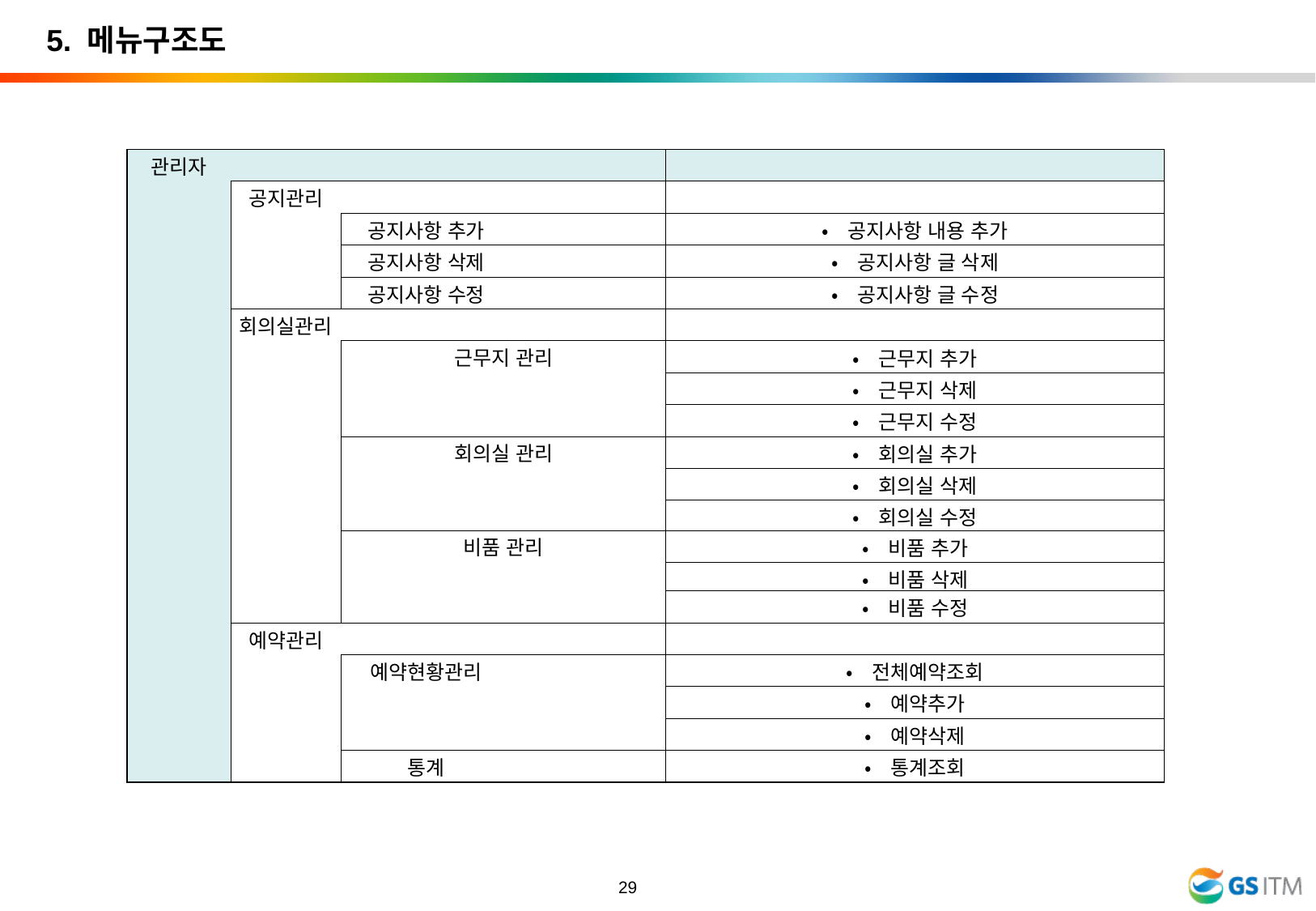

5. 메뉴구조도
| 관리자 |  |  |  |  |
| --- | --- | --- | --- | --- |
|  | 공지관리 |  |  |  |
|  |  | 공지사항 추가 |  | •공지사항 내용 추가 |
|  |  | 공지사항 삭제 |  | •공지사항 글 삭제 |
|  |  | 공지사항 수정 |  | •공지사항 글 수정 |
|  | 회의실관리 |  |  |  |
|  |  | 근무지 관리 |  | •근무지 추가 |
|  |  |  |  | •근무지 삭제 |
|  |  |  |  | •근무지 수정 |
|  |  | 회의실 관리 |  | •회의실 추가 |
|  |  |  |  | •회의실 삭제 |
|  |  |  |  | •회의실 수정 |
|  |  | 비품 관리 |  | •비품 추가 |
|  |  |  |  | •비품 삭제 |
|  |  |  |  | •비품 수정 |
|  | 예약관리 |  |  |  |
|  |  | 예약현황관리 |  | •전체예약조회 |
|  |  |  |  | •예약추가 |
|  |  |  |  | •예약삭제 |
|  |  | 통계 |  | •통계조회 |